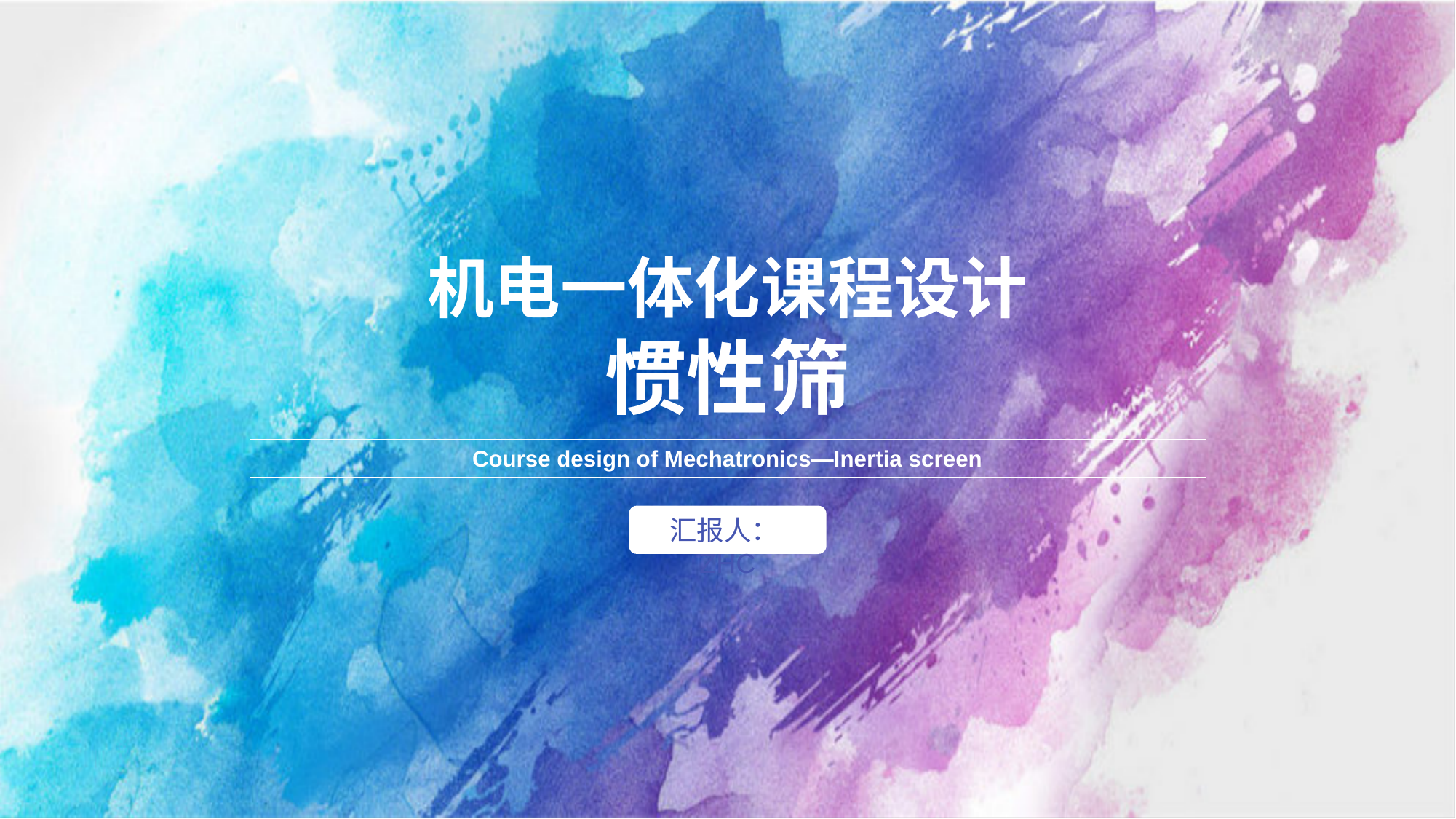

机电一体化课程设计
惯性筛
Course design of Mechatronics—Inertia screen
汇报人：ZHC